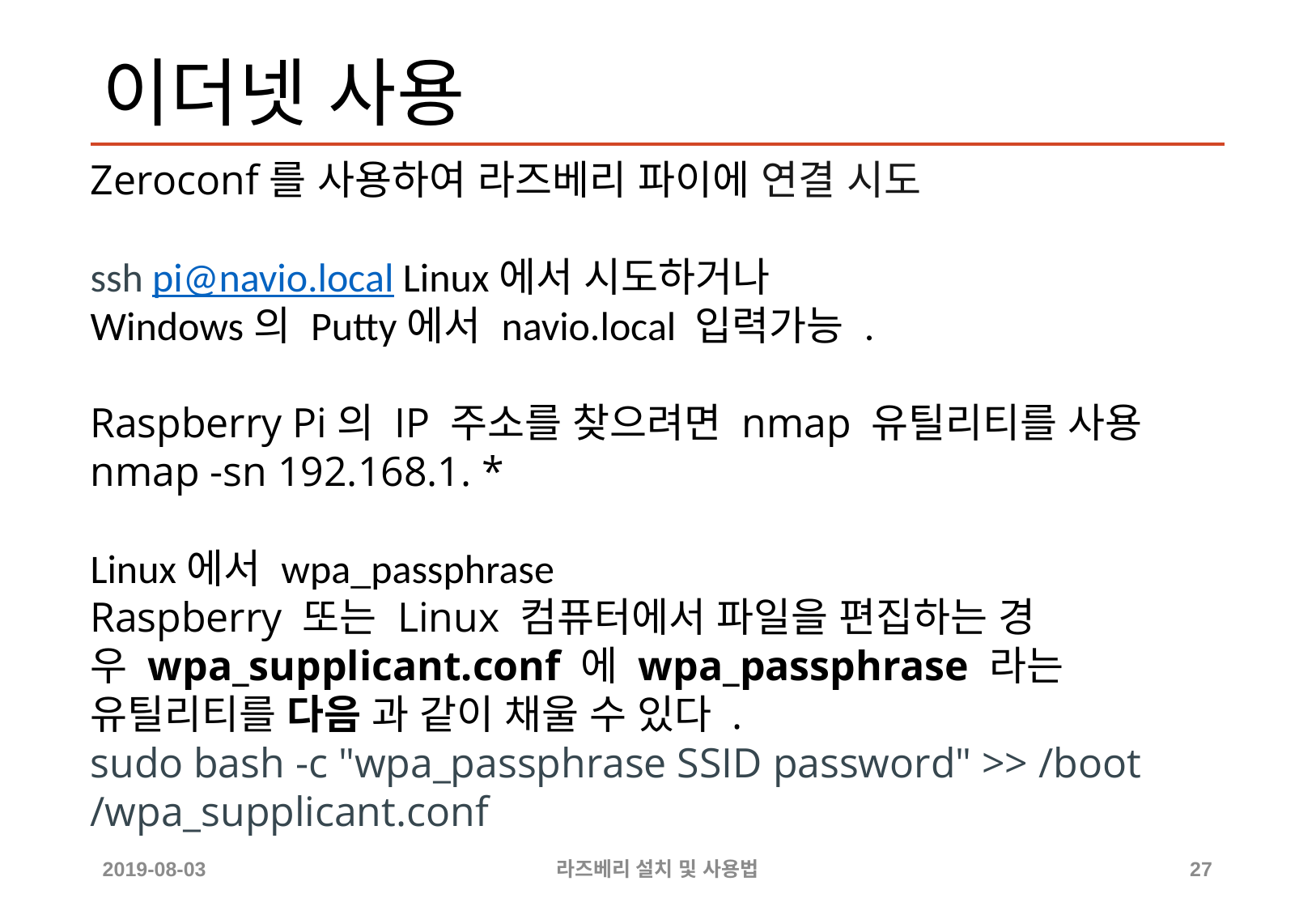

# 이더넷 사용
Zeroconf를 사용하여 라즈베리 파이에 연결 시도

ssh pi@navio.local Linux에서 시도하거나
Windows의 Putty에서 navio.local 입력가능 .

Raspberry Pi의 IP 주소를 찾으려면 nmap 유틸리티를 사용
nmap -sn 192.168.1. *

Linux에서 wpa_passphrase
Raspberry 또는 Linux 컴퓨터에서 파일을 편집하는 경우 wpa_supplicant.conf 에 wpa_passphrase 라는 유틸리티를 다음 과 같이 채울 수 있다 .
sudo bash -c "wpa_passphrase SSID password" >> /boot /wpa_supplicant.conf
2019-08-03
라즈베리 설치 및 사용법
27